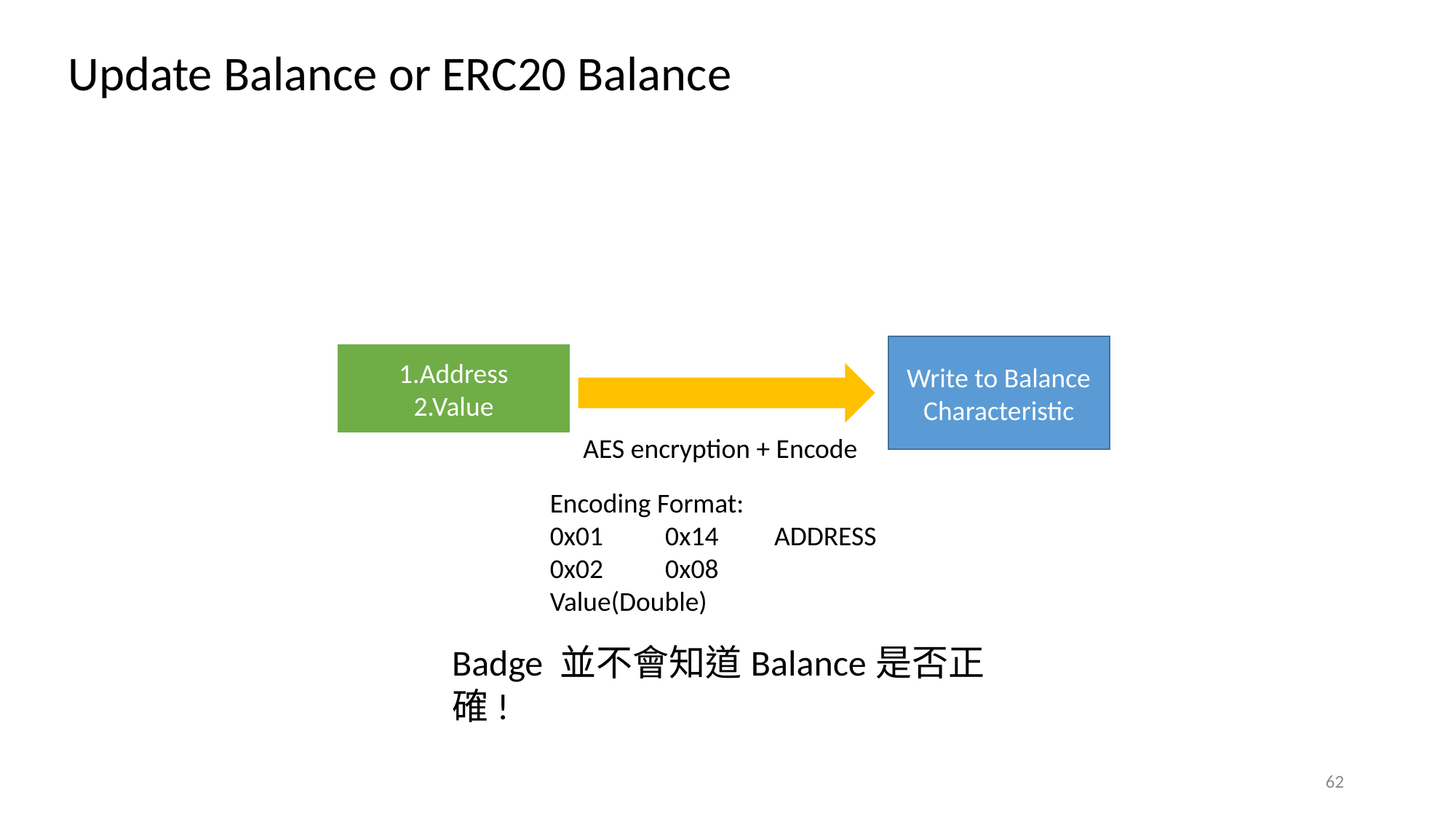

Update Balance or ERC20 Balance
Write to Balance Characteristic
1.Address
2.Value
Value

AES encryption + Encode
Encoding Format:
0x01	 0x14	 ADDRESS
0x02	 0x08	Value(Double)

Badge 並不會知道Balance是否正確!
62